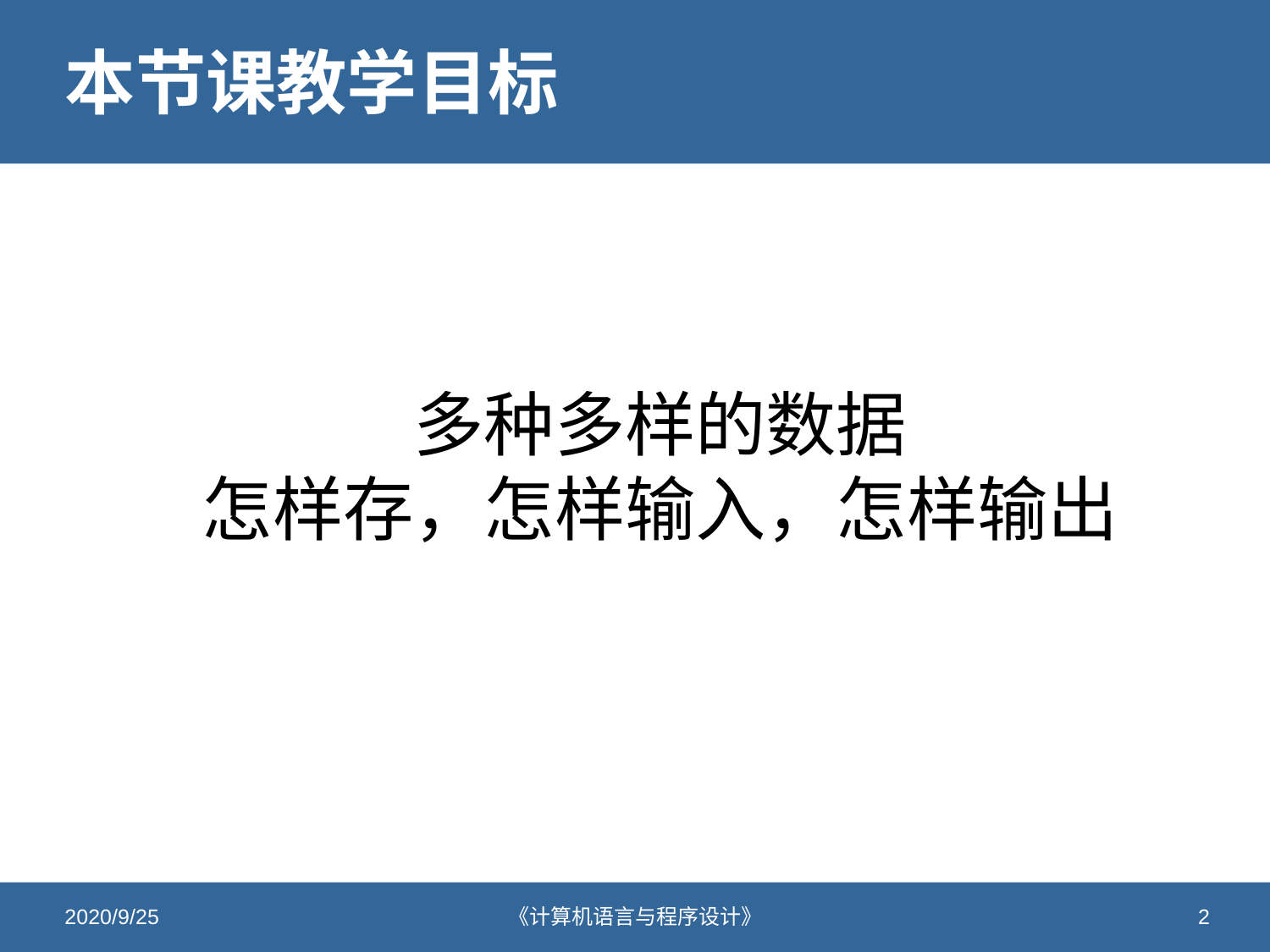

# 本节课教学目标
多种多样的数据
怎样存，怎样输入，怎样输出
2020/9/25
《计算机语言与程序设计》
2